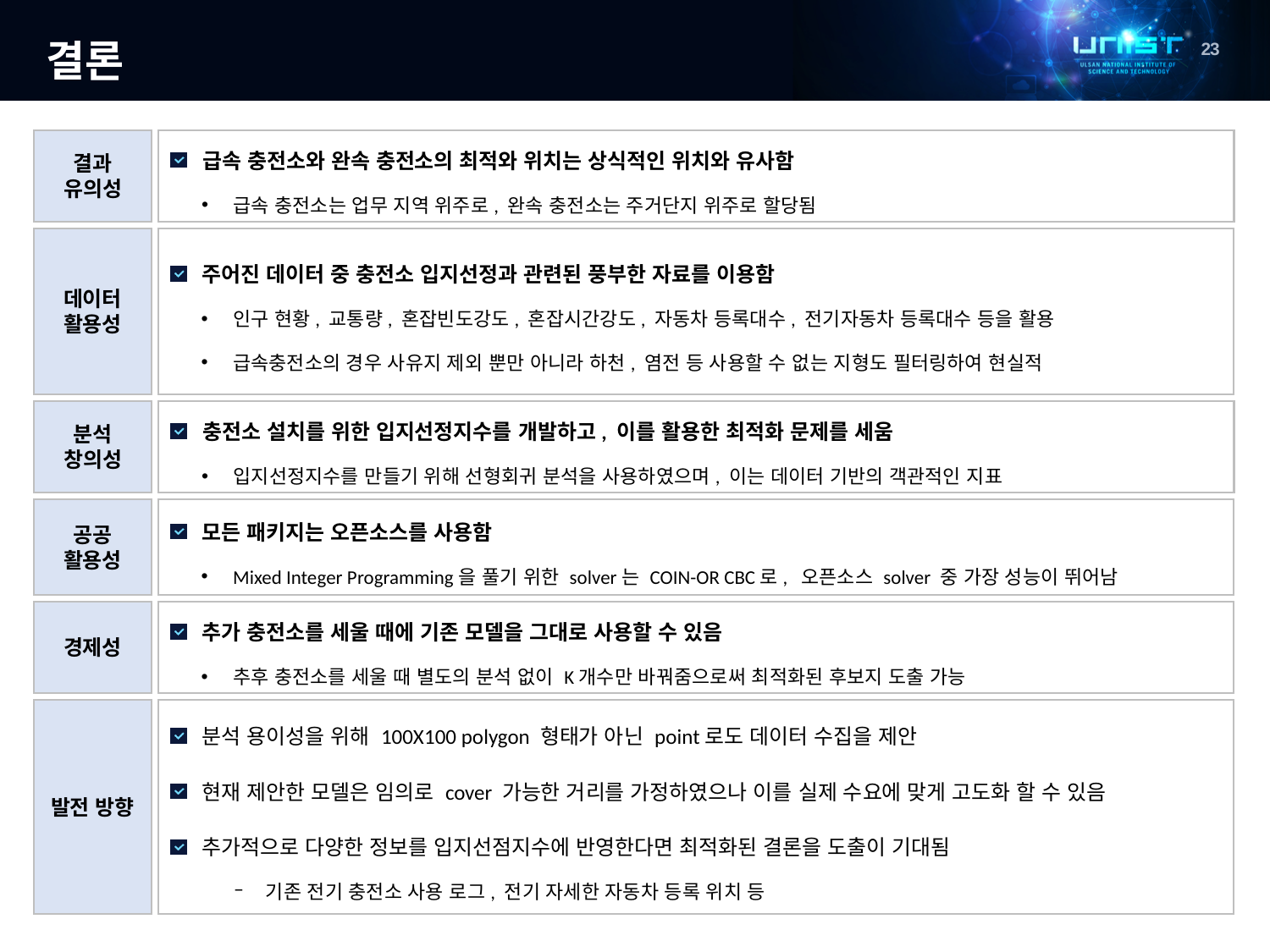

# 결론
결과 유의성
급속 충전소와 완속 충전소의 최적와 위치는 상식적인 위치와 유사함
급속 충전소는 업무 지역 위주로, 완속 충전소는 주거단지 위주로 할당됨
데이터 활용성
주어진 데이터 중 충전소 입지선정과 관련된 풍부한 자료를 이용함
인구 현황, 교통량, 혼잡빈도강도, 혼잡시간강도, 자동차 등록대수, 전기자동차 등록대수 등을 활용
급속충전소의 경우 사유지 제외 뿐만 아니라 하천, 염전 등 사용할 수 없는 지형도 필터링하여 현실적
분석 창의성
충전소 설치를 위한 입지선정지수를 개발하고, 이를 활용한 최적화 문제를 세움
입지선정지수를 만들기 위해 선형회귀 분석을 사용하였으며, 이는 데이터 기반의 객관적인 지표
공공
활용성
모든 패키지는 오픈소스를 사용함
Mixed Integer Programming을 풀기 위한 solver는 COIN-OR CBC로,  오픈소스 solver 중 가장 성능이 뛰어남
경제성
추가 충전소를 세울 때에 기존 모델을 그대로 사용할 수 있음
추후 충전소를 세울 때 별도의 분석 없이 K개수만 바꿔줌으로써 최적화된 후보지 도출 가능
발전 방향
분석 용이성을 위해 100X100 polygon 형태가 아닌 point로도 데이터 수집을 제안
현재 제안한 모델은 임의로 cover 가능한 거리를 가정하였으나 이를 실제 수요에 맞게 고도화 할 수 있음
추가적으로 다양한 정보를 입지선점지수에 반영한다면 최적화된 결론을 도출이 기대됨
기존 전기 충전소 사용 로그, 전기 자세한 자동차 등록 위치 등